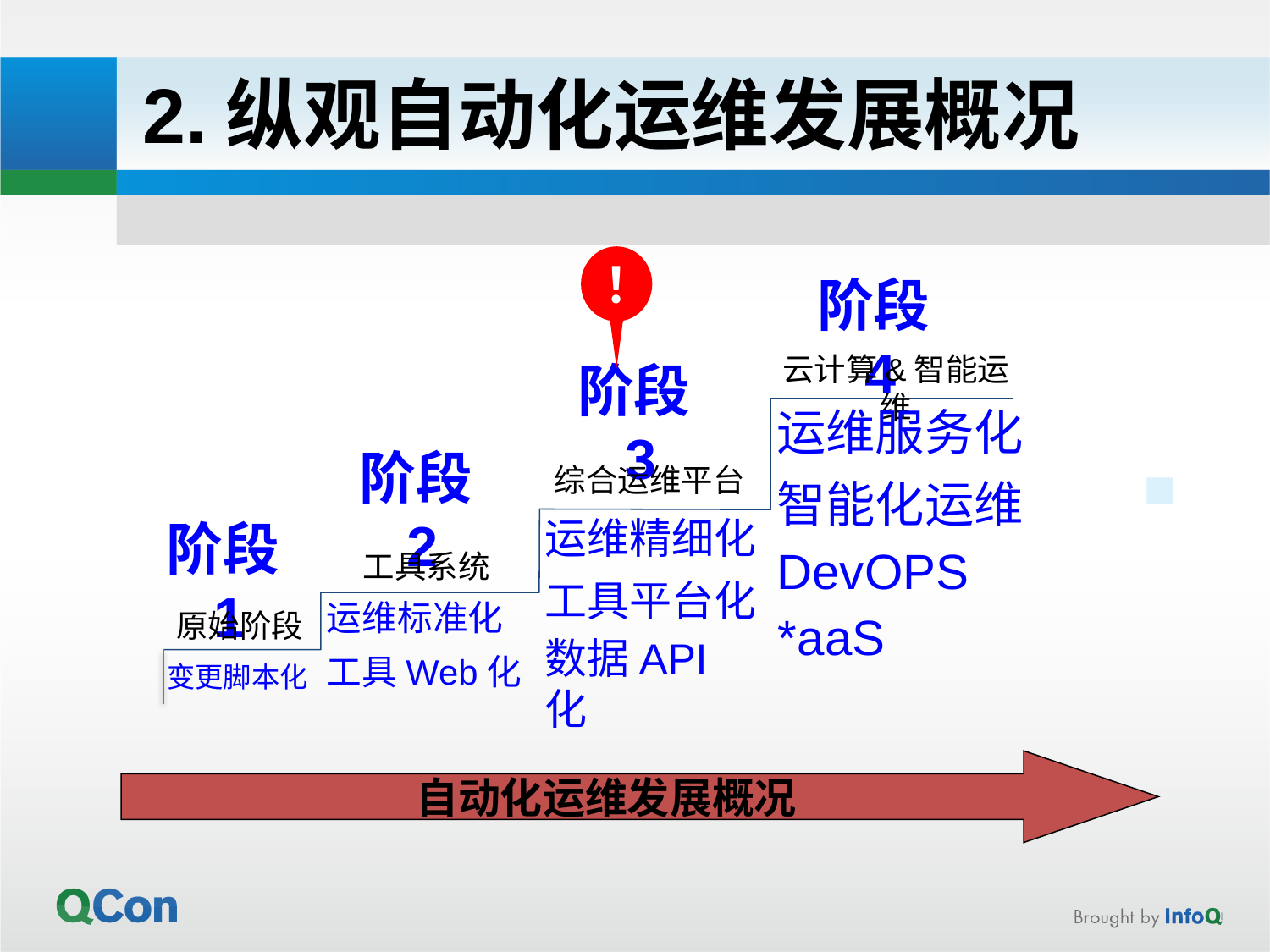

2.纵观自动化运维发展概况
！

阶段4
云计算&智能运维
阶段3
运维服务化

阶段2
综合运维平台
智能化运维
运维精细化
阶段1
DevOPS
 工具系统
工具平台化
运维标准化
原始阶段
*aaS
数据API化
工具Web化
变更脚本化
自动化运维发展概况